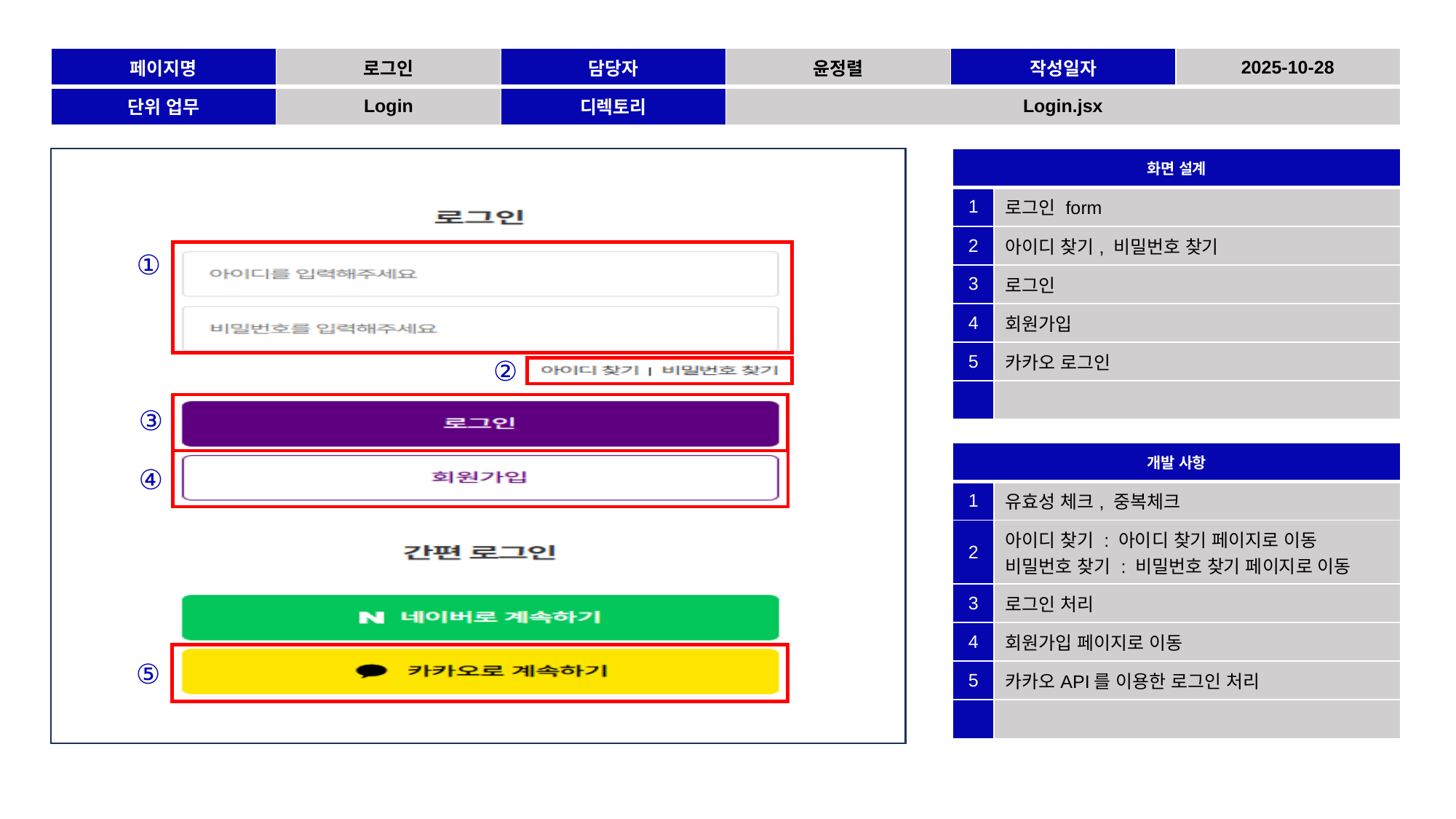

| 페이지명 | 로그인 | 담당자 | 윤정렬 | 작성일자 | 2025-10-28 |
| --- | --- | --- | --- | --- | --- |
| 단위 업무 | Login | 디렉토리 | Login.jsx |  |  |
| 화면 설계 |  |
| --- | --- |
| 1 | 로그인 form |
| 2 | 아이디 찾기, 비밀번호 찾기 |
| 3 | 로그인 |
| 4 | 회원가입 |
| 5 | 카카오 로그인 |
|  |  |

①

②

③
| 개발 사항 |  |
| --- | --- |
| 1 | 유효성 체크, 중복체크 |
| 2 | 아이디 찾기 : 아이디 찾기 페이지로 이동 비밀번호 찾기 : 비밀번호 찾기 페이지로 이동 |
| 3 | 로그인 처리 |
| 4 | 회원가입 페이지로 이동 |
| 5 | 카카오API를 이용한 로그인 처리 |
|  |  |

④

⑤